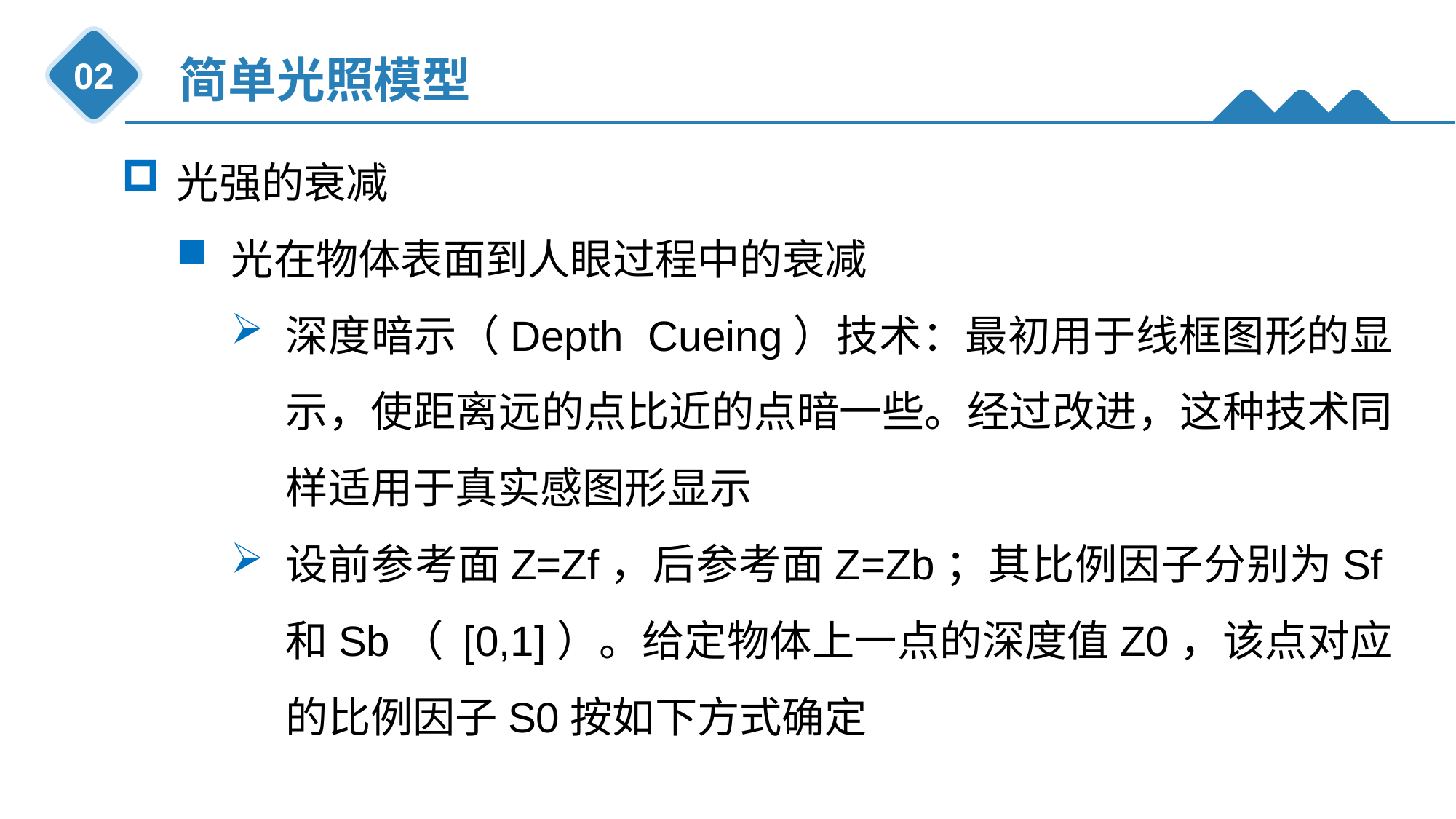

简单光照模型
02

光强的衰减
光在物体表面到人眼过程中的衰减
深度暗示（Depth  Cueing）技术：最初用于线框图形的显示，使距离远的点比近的点暗一些。经过改进，这种技术同样适用于真实感图形显示
设前参考面Z=Zf，后参考面Z=Zb；其比例因子分别为Sf和Sb（ [0,1]）。给定物体上一点的深度值Z0，该点对应的比例因子S0按如下方式确定